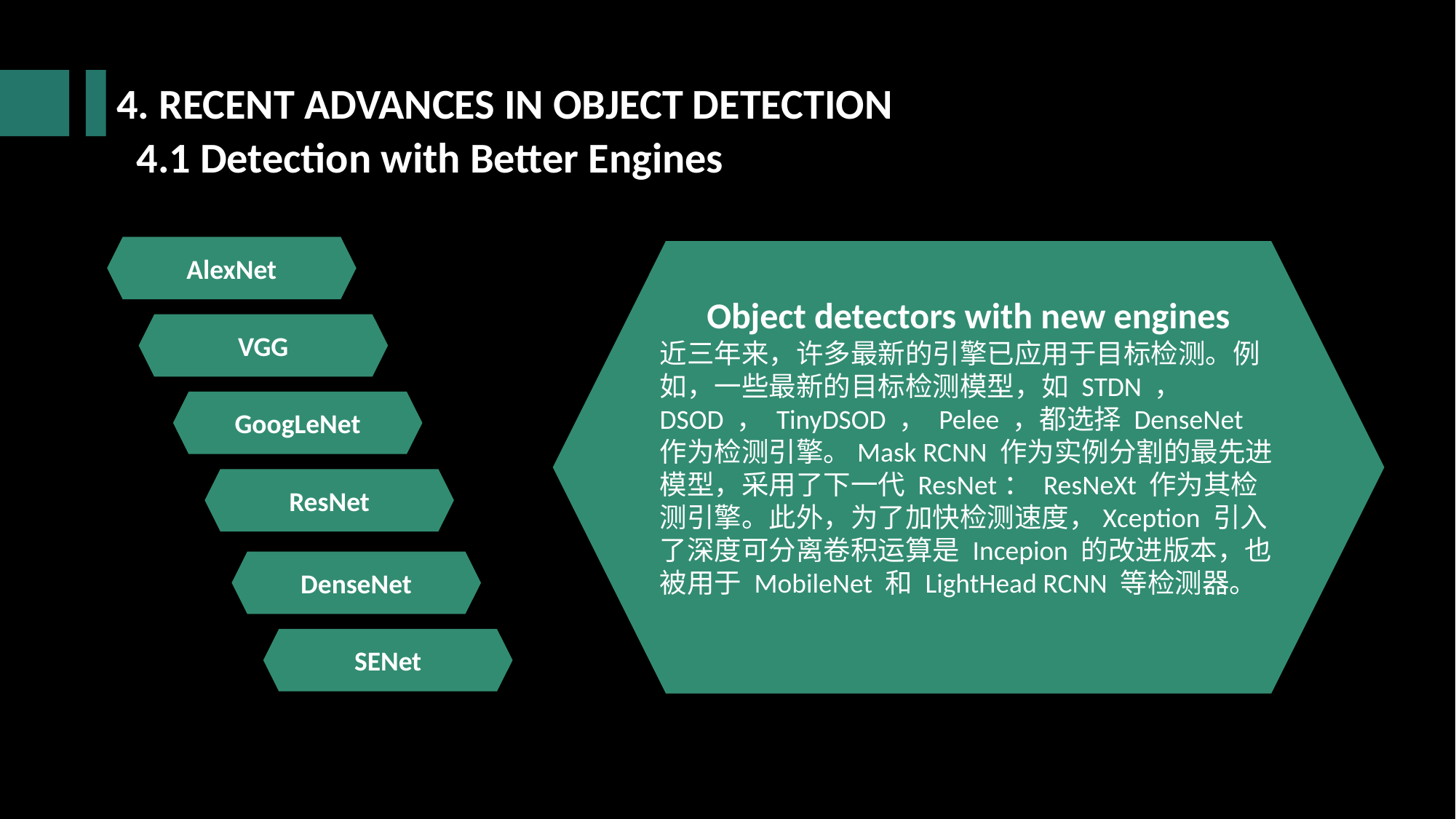

4. RECENT ADVANCES IN OBJECT DETECTION
4.1 Detection with Better Engines

AlexNet
Object detectors with new engines
近三年来，许多最新的引擎已应用于目标检测。例如，一些最新的目标检测模型，如 STDN ， DSOD ， TinyDSOD ， Pelee ，都选择 DenseNet 作为检测引擎。Mask RCNN 作为实例分割的最先进模型，采用了下一代 ResNet： ResNeXt 作为其检测引擎。此外，为了加快检测速度，Xception 引入了深度可分离卷积运算是 Incepion 的改进版本，也被用于 MobileNet 和 LightHead RCNN 等检测器。

VGG
GoogLeNet
ResNet
DenseNet
SENet